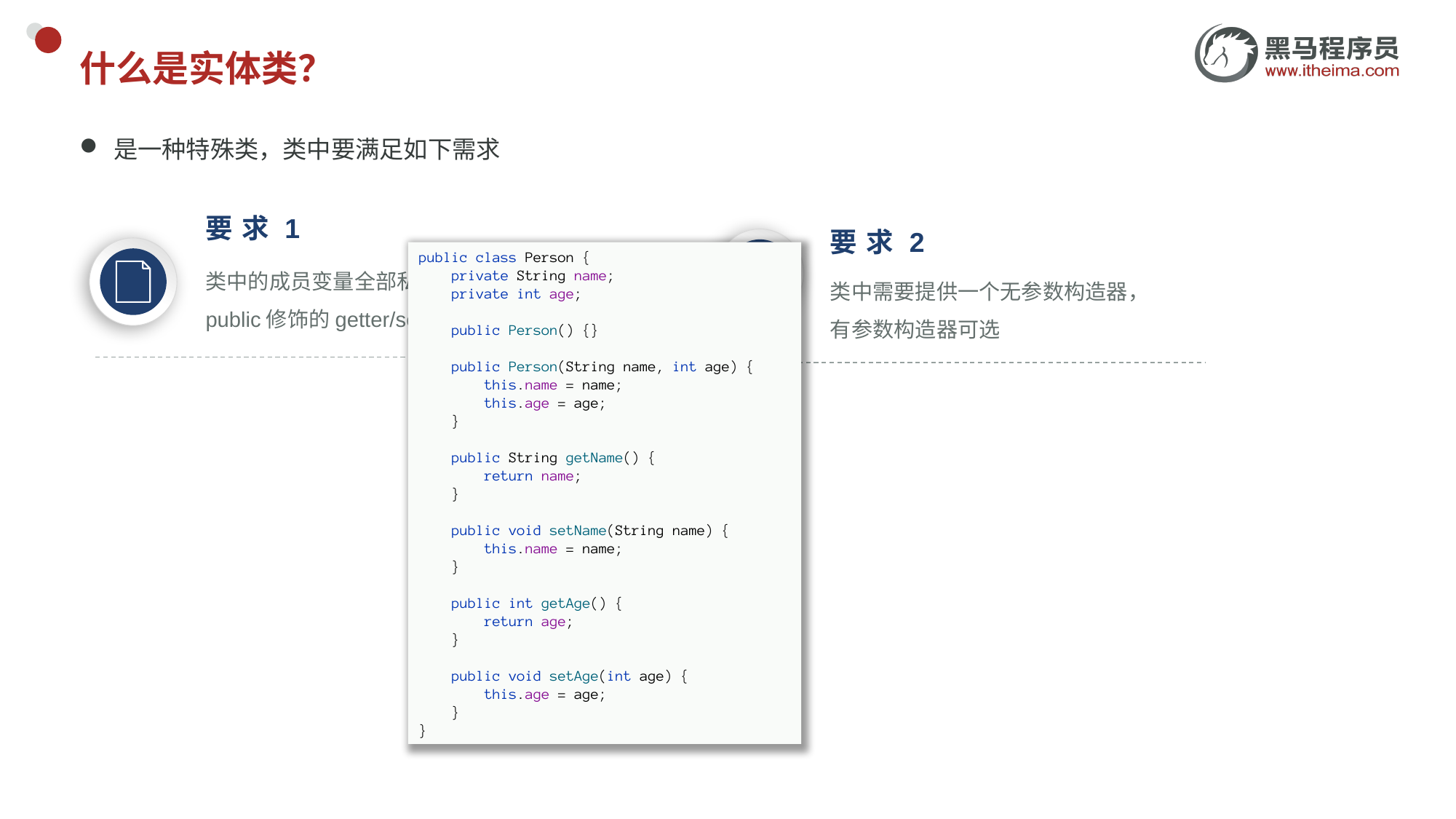

# 什么是实体类？
是一种特殊类，类中要满足如下需求
要求1
要求2

public class Person {
    private String name;
    private int age;
    public Person() {}
    public Person(String name, int age) {
        this.name = name;
        this.age = age;
    }
    public String getName() {
        return name;
    }
    public void setName(String name) {
        this.name = name;
    }
    public int getAge() {
        return age;
    }
    public void setAge(int age) {
        this.age = age;
    }
}
类中的成员变量全部私有，并提供public修饰的getter/setter方法
类中需要提供一个无参数构造器，
有参数构造器可选